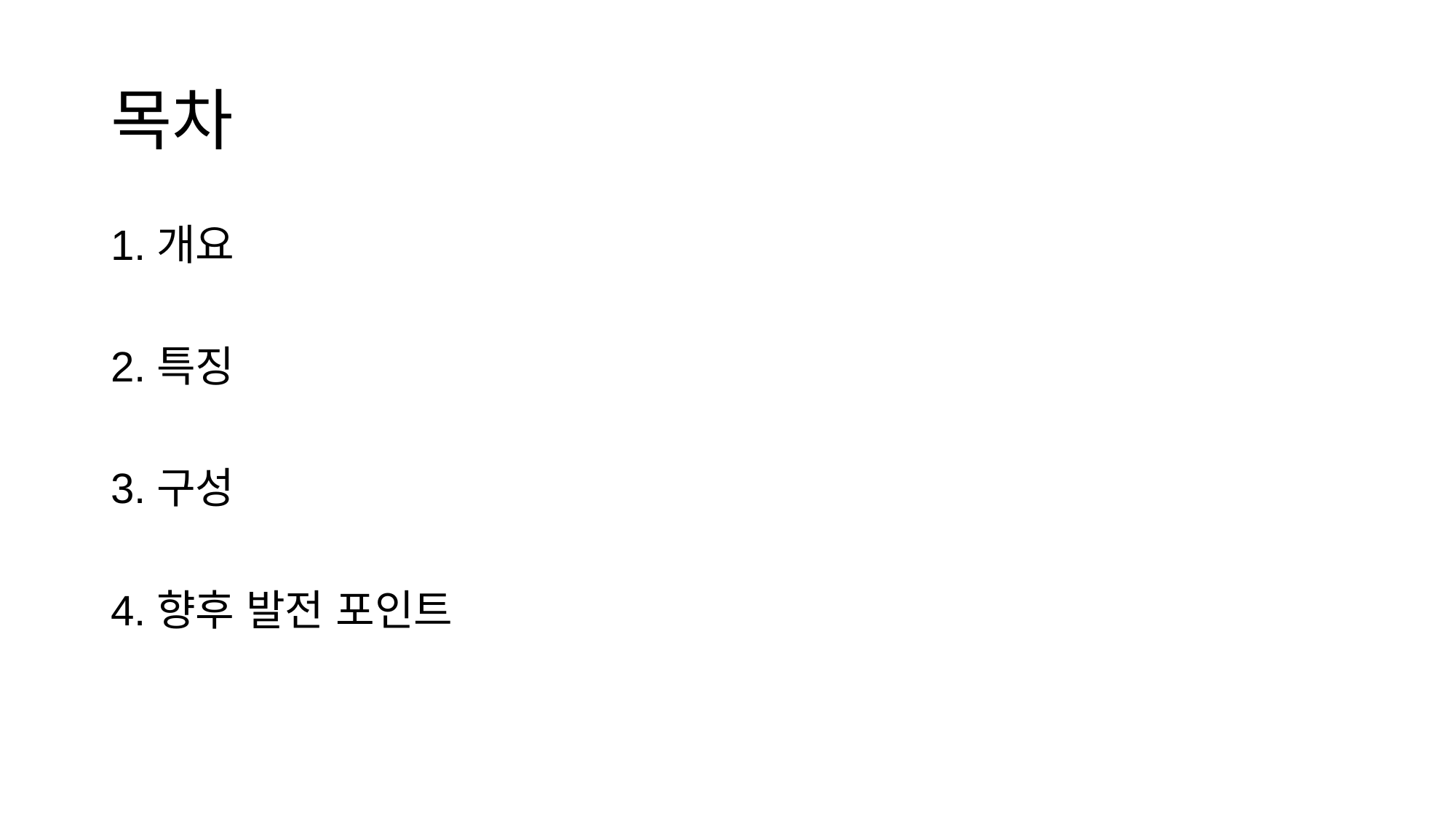

# 목차
1.개요

2.특징

3.구성

4.향후 발전 포인트